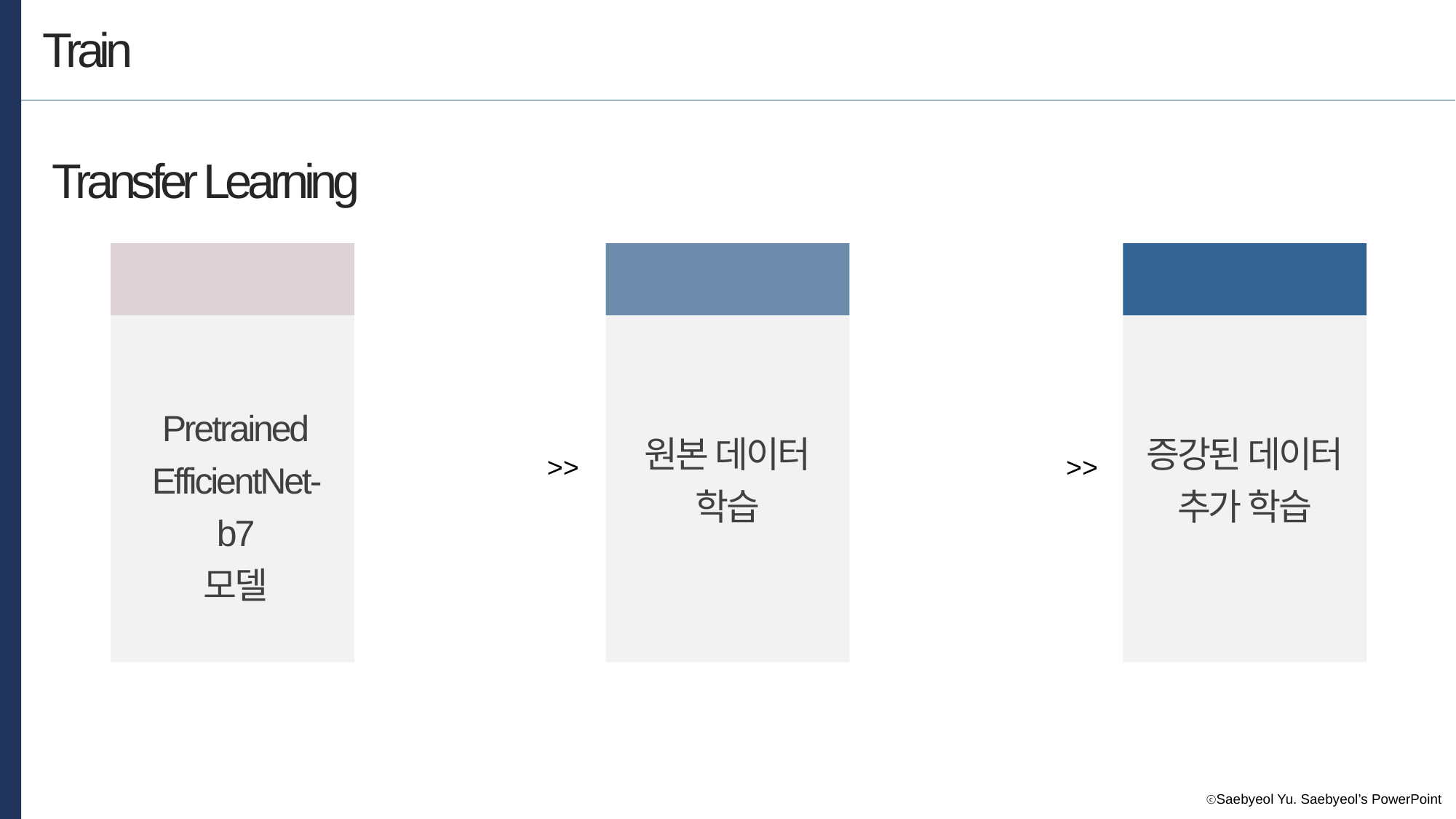

Train
Transfer Learning

Pretrained
EfficientNet-b7
모델
원본 데이터
학습
증강된 데이터
추가 학습
>>
>>